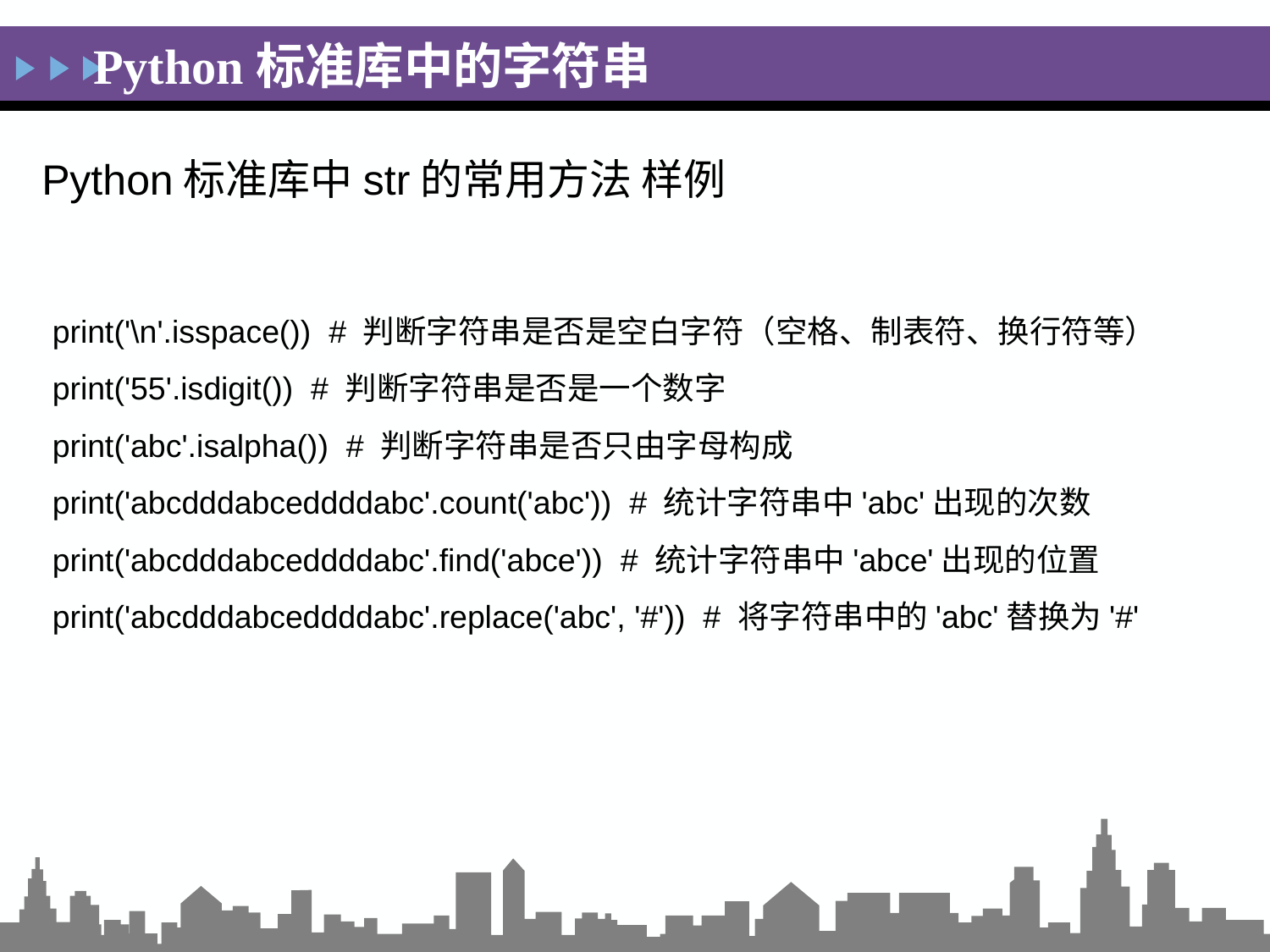

Python标准库中的字符串
Python标准库中str的常用方法 样例
print('\n'.isspace())  # 判断字符串是否是空白字符（空格、制表符、换行符等）
print('55'.isdigit())  # 判断字符串是否是一个数字
print('abc'.isalpha())  # 判断字符串是否只由字母构成
print('abcdddabceddddabc'.count('abc'))  # 统计字符串中'abc'出现的次数
print('abcdddabceddddabc'.find('abce'))  # 统计字符串中'abce'出现的位置
print('abcdddabceddddabc'.replace('abc', '#'))  # 将字符串中的'abc'替换为'#'